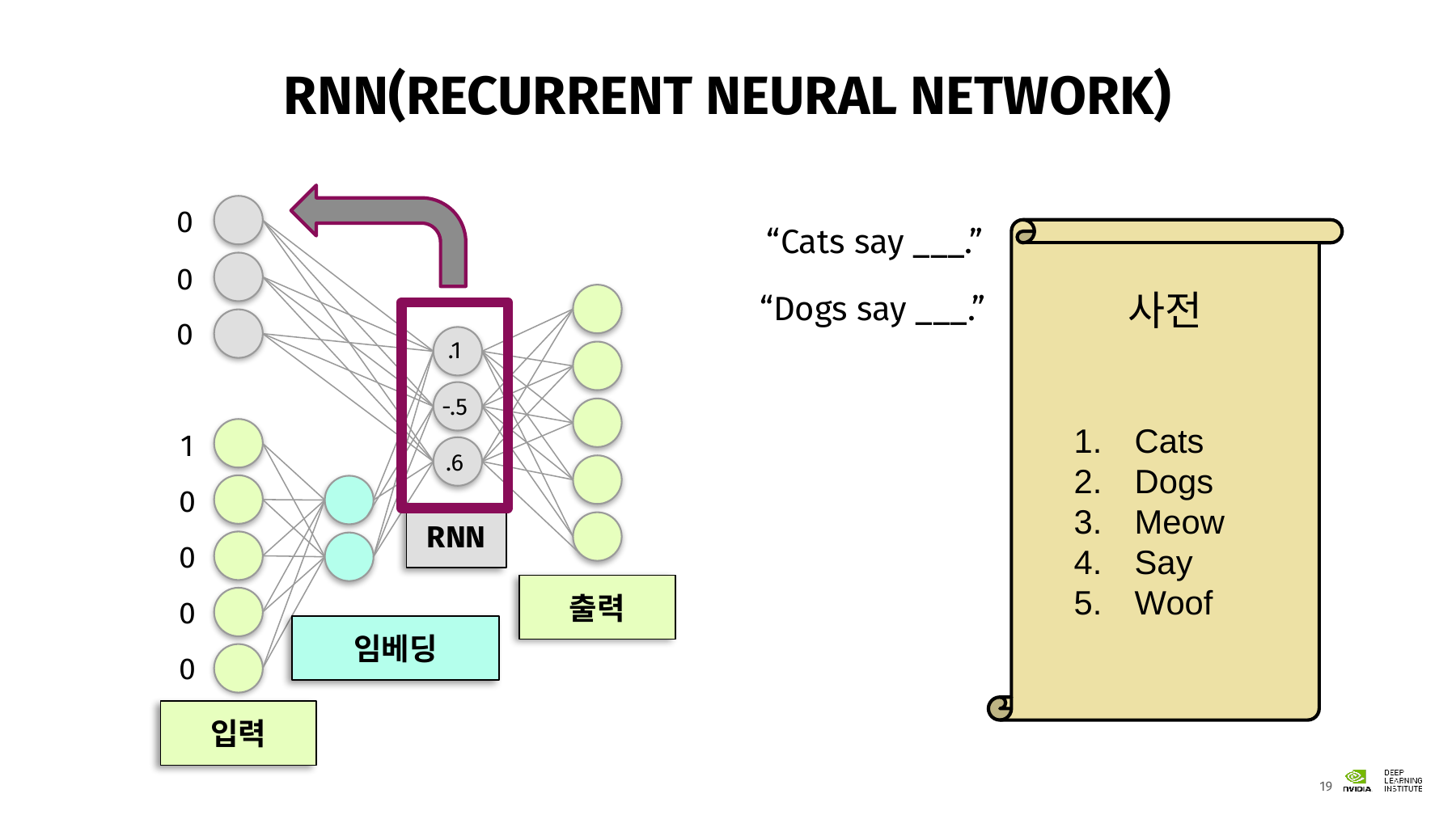

# RNN(Recurrent Neural Network)

0
“Cats say ___.”

사전

0

“Dogs say ___.”
.1

-.5

.6

0

Cats
Dogs
Meow
Say
Woof

1

0
RNN

0
출력

0
임베딩

0
입력